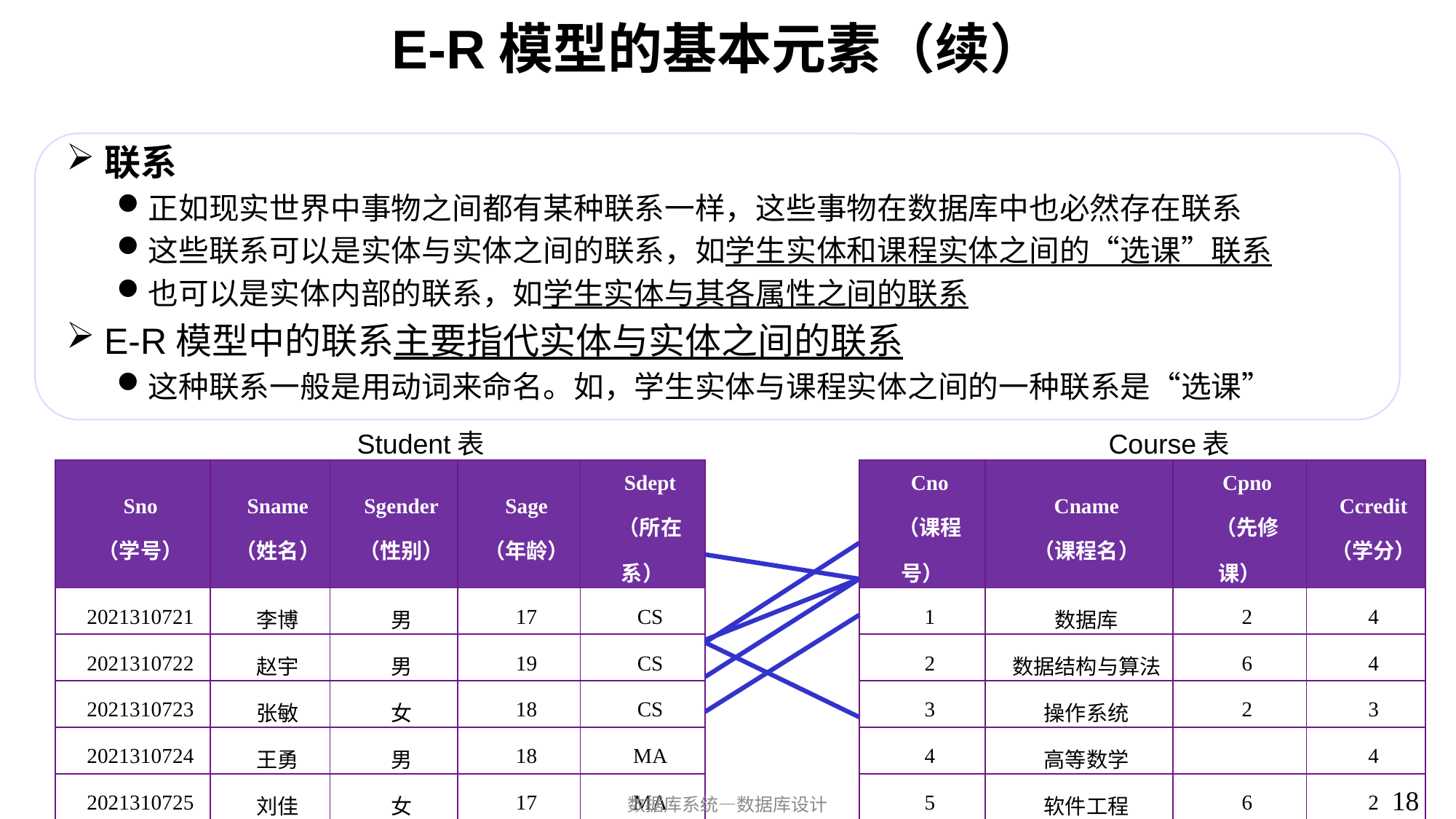

# E-R模型的基本元素（续）

联系
正如现实世界中事物之间都有某种联系一样，这些事物在数据库中也必然存在联系
这些联系可以是实体与实体之间的联系，如学生实体和课程实体之间的“选课”联系
也可以是实体内部的联系，如学生实体与其各属性之间的联系
E-R模型中的联系主要指代实体与实体之间的联系
这种联系一般是用动词来命名。如，学生实体与课程实体之间的一种联系是“选课”
Student表
Course表
| Cno （课程号） | Cname （课程名） | Cpno （先修课） | Ccredit （学分） |
| --- | --- | --- | --- |
| 1 | 数据库 | 2 | 4 |
| 2 | 数据结构与算法 | 6 | 4 |
| 3 | 操作系统 | 2 | 3 |
| 4 | 高等数学 |  | 4 |
| 5 | 软件工程 | 6 | 2 |
| 6 | 程序设计 |  | 3 |
| Sno （学号） | Sname （姓名） | Sgender （性别） | Sage （年龄） | Sdept （所在系） |
| --- | --- | --- | --- | --- |
| 2021310721 | 李博 | 男 | 17 | CS |
| 2021310722 | 赵宇 | 男 | 19 | CS |
| 2021310723 | 张敏 | 女 | 18 | CS |
| 2021310724 | 王勇 | 男 | 18 | MA |
| 2021310725 | 刘佳 | 女 | 17 | MA |
18
数据库系统—数据库设计